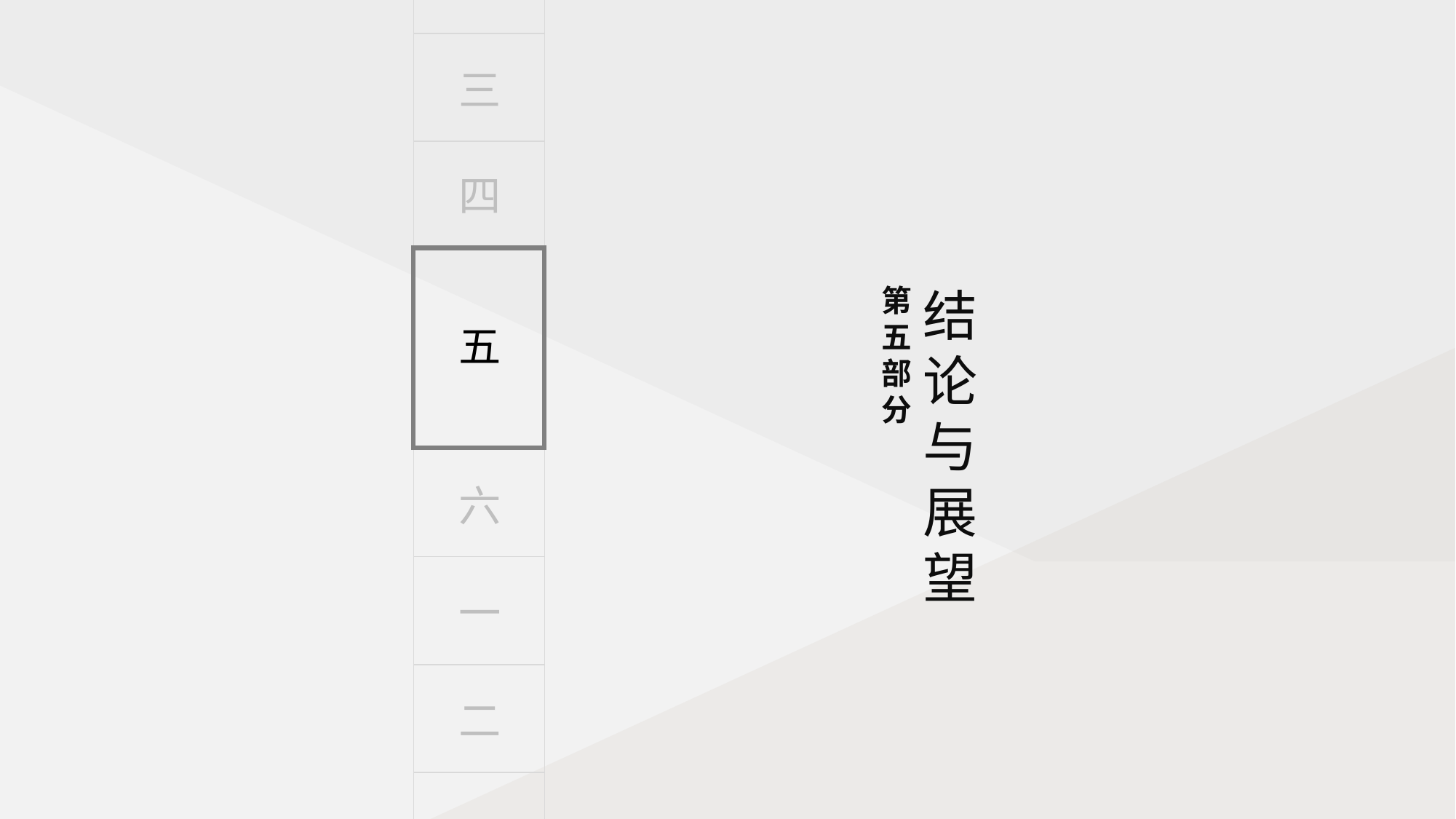

三
四
第五部分
结论与展望
五
六
一
二